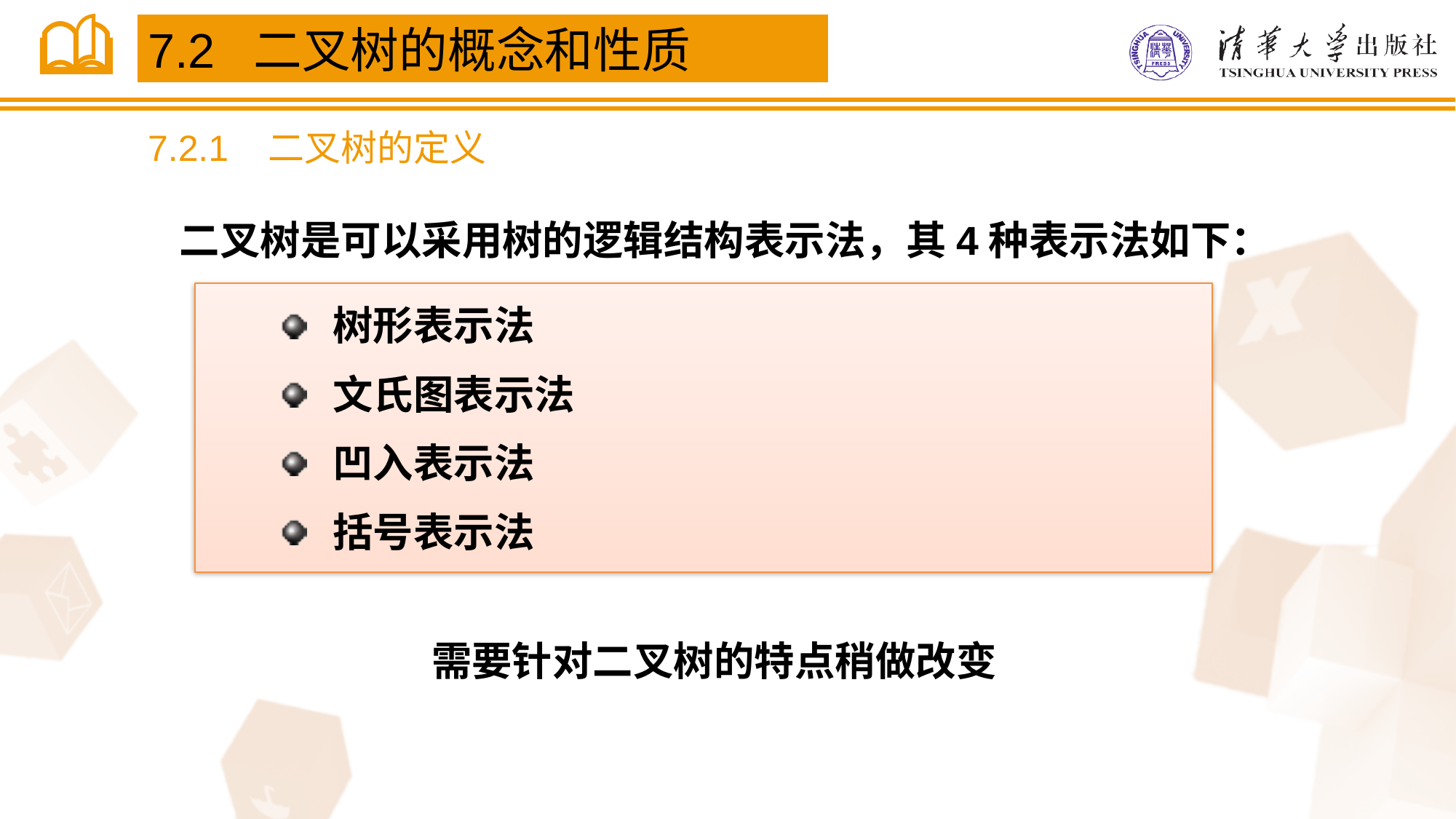

7.2  二叉树的概念和性质

7.2.1   二叉树的定义
二叉树是可以采用树的逻辑结构表示法，其4种表示法如下：
树形表示法
文氏图表示法
凹入表示法
括号表示法
需要针对二叉树的特点稍做改变